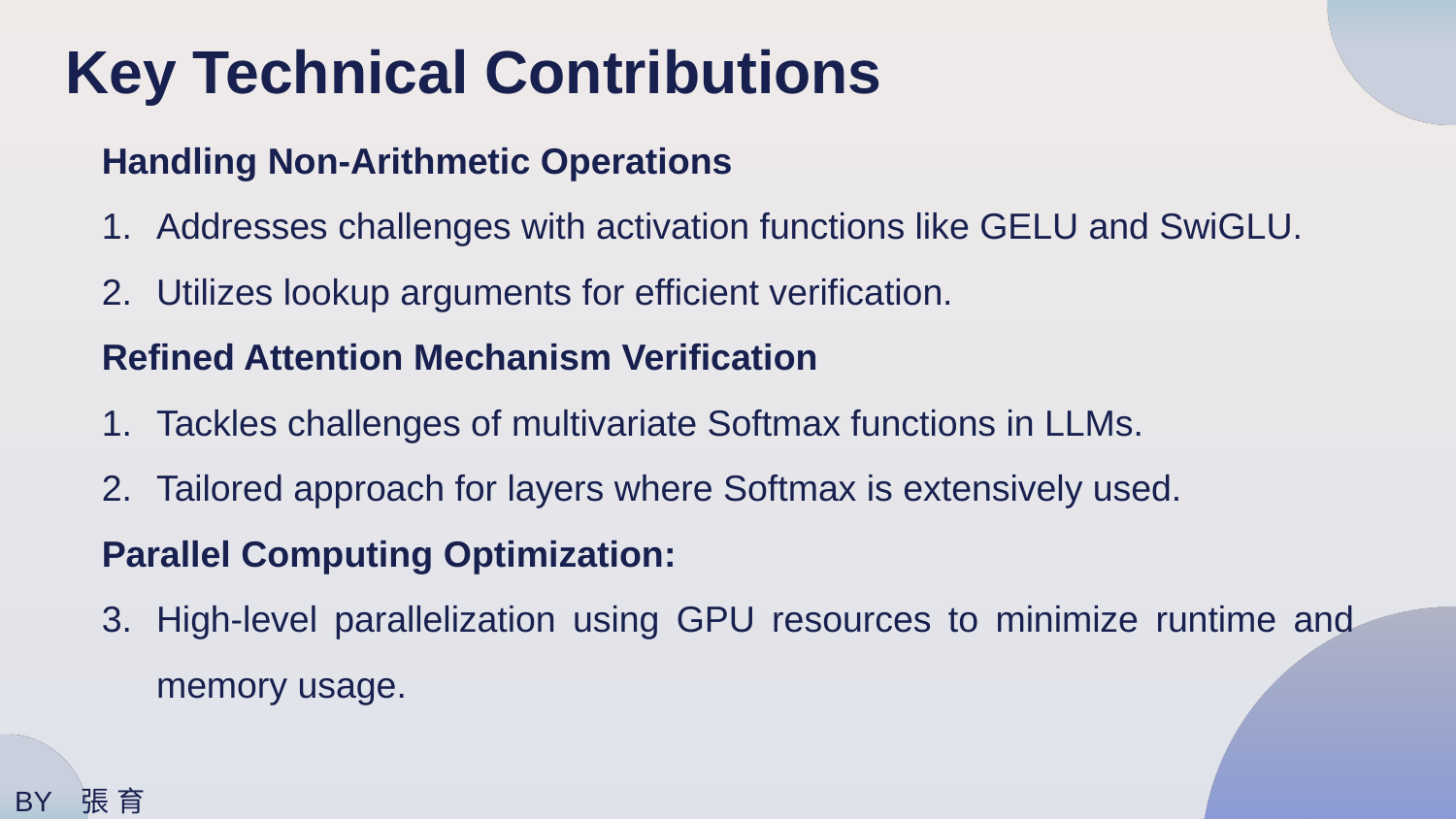

Key Technical Contributions
Handling Non-Arithmetic Operations
Addresses challenges with activation functions like GELU and SwiGLU.
Utilizes lookup arguments for efficient verification.
Refined Attention Mechanism Verification
Tackles challenges of multivariate Softmax functions in LLMs.
Tailored approach for layers where Softmax is extensively used.
Parallel Computing Optimization:
High-level parallelization using GPU resources to minimize runtime and memory usage.
BY 張育丞